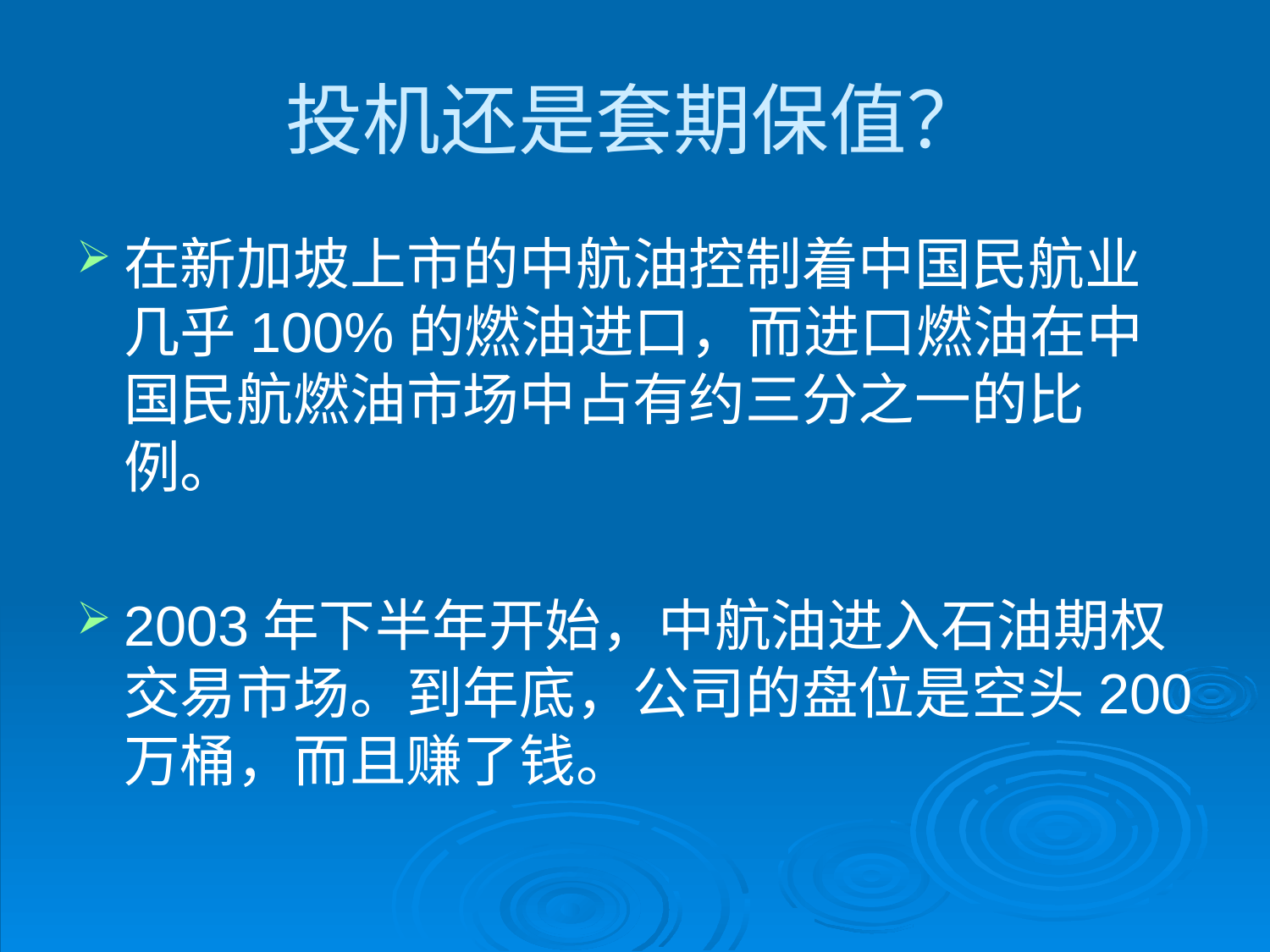

# 投机还是套期保值？
在新加坡上市的中航油控制着中国民航业几乎100%的燃油进口，而进口燃油在中国民航燃油市场中占有约三分之一的比例。

2003年下半年开始，中航油进入石油期权交易市场。到年底，公司的盘位是空头200万桶，而且赚了钱。